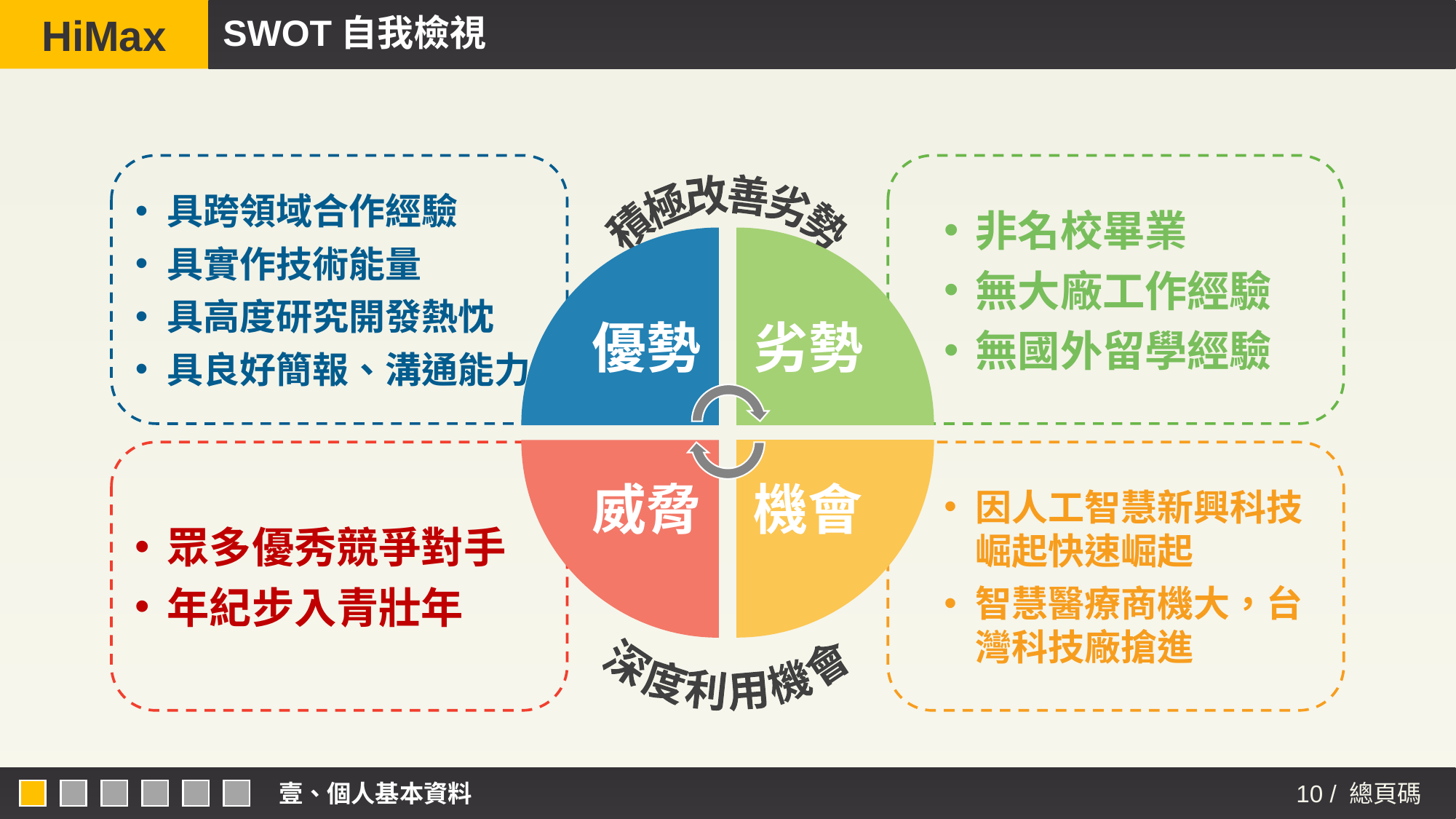

# SWOT自我檢視
具跨領域合作經驗
具實作技術能量
具高度研究開發熱忱
具良好簡報、溝通能力
非名校畢業
無大廠工作經驗
無國外留學經驗
積極改善劣勢

優勢
劣勢

眾多優秀競爭對手
年紀步入青壯年
因人工智慧新興科技崛起快速崛起
智慧醫療商機大，台灣科技廠搶進
威脅
機會
深度利用機會